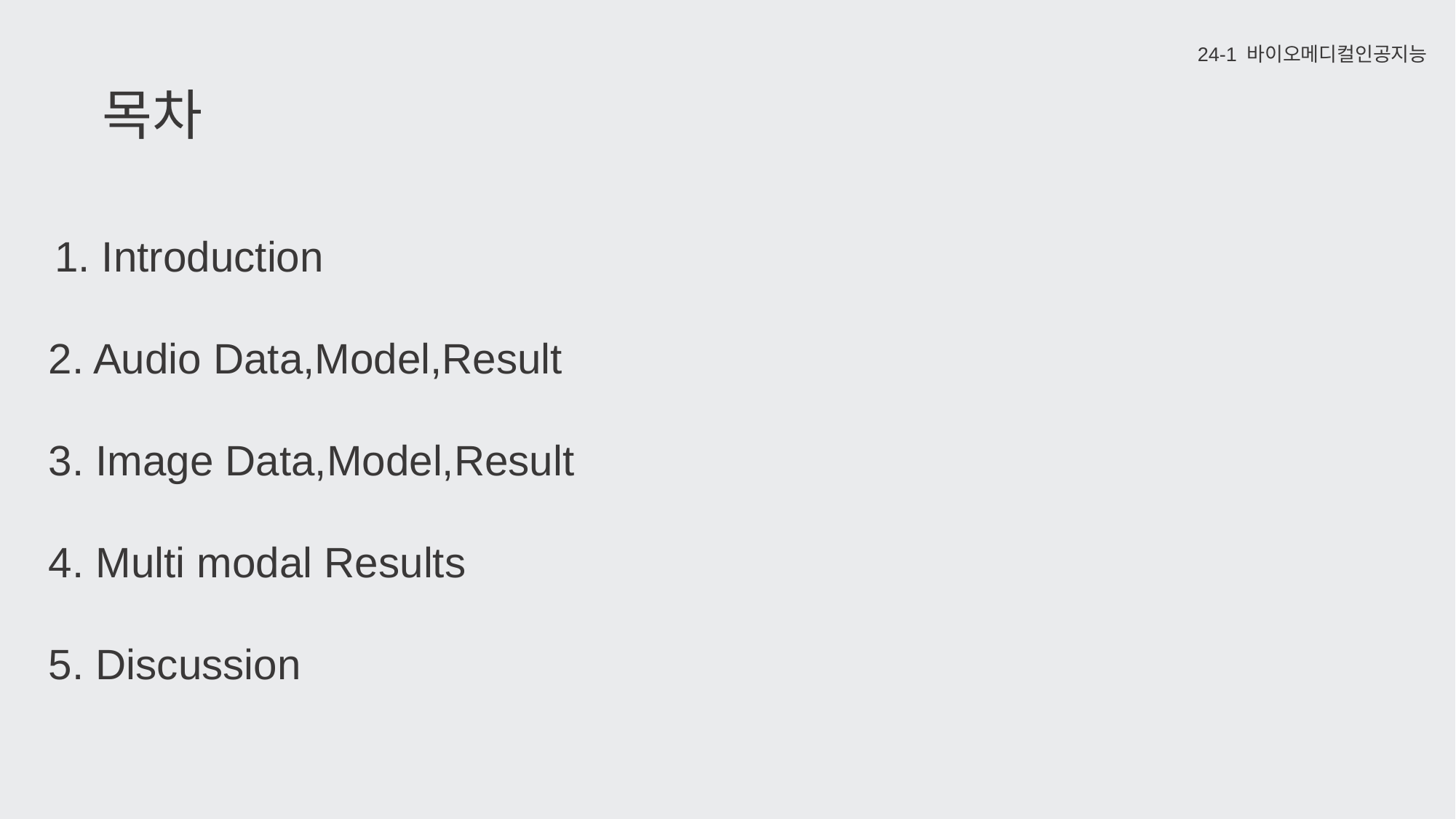

24-1 바이오메디컬인공지능
목차

1. Introduction

2. Audio Data,Model,Result

3. Image Data,Model,Result

4. Multi modal Results

5. Discussion